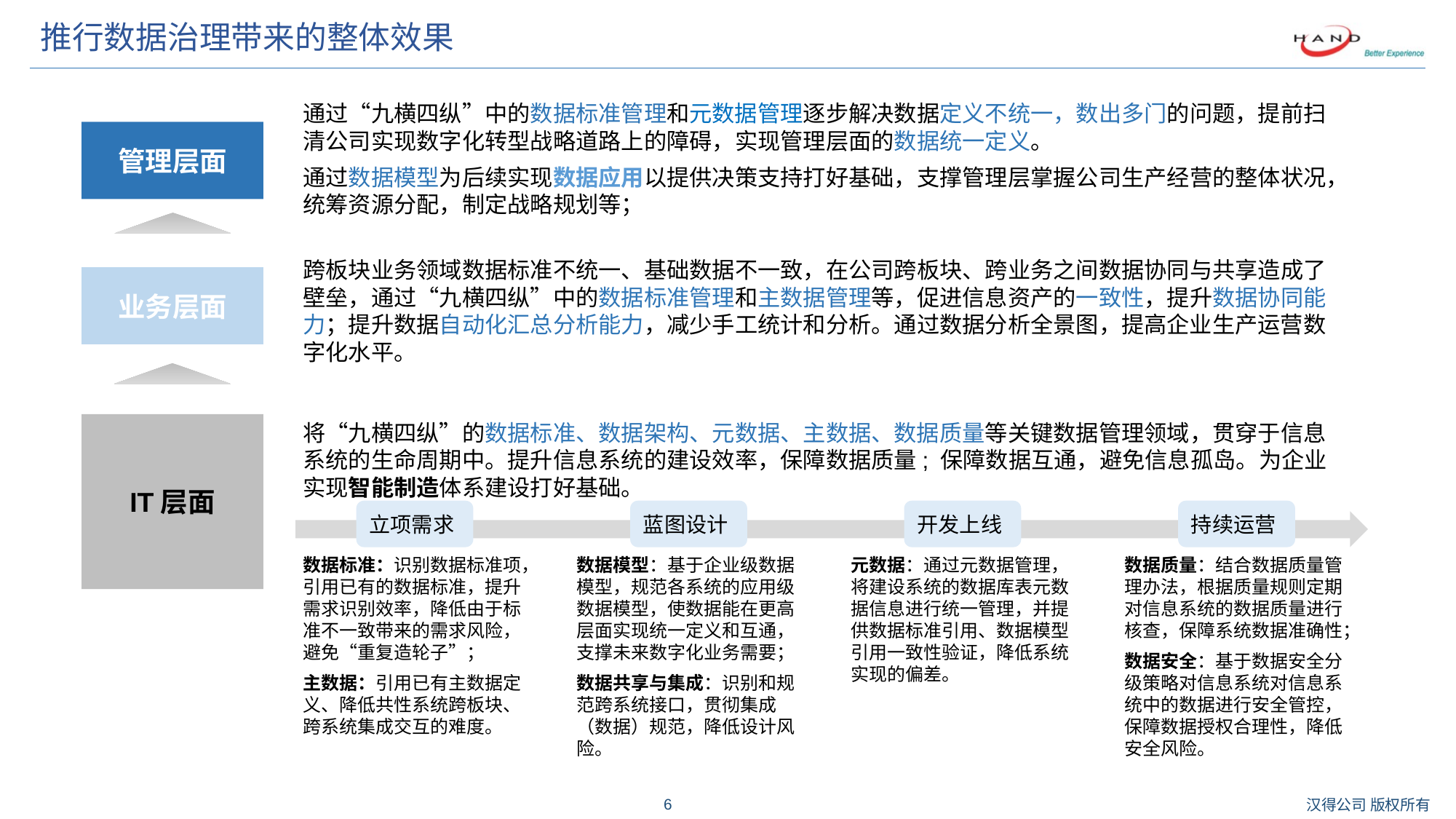

# 推行数据治理带来的整体效果
通过“九横四纵”中的数据标准管理和元数据管理逐步解决数据定义不统一，数出多门的问题，提前扫清公司实现数字化转型战略道路上的障碍，实现管理层面的数据统一定义。
通过数据模型为后续实现数据应用以提供决策支持打好基础，支撑管理层掌握公司生产经营的整体状况，统筹资源分配，制定战略规划等；
管理层面

跨板块业务领域数据标准不统一、基础数据不一致，在公司跨板块、跨业务之间数据协同与共享造成了壁垒，通过“九横四纵”中的数据标准管理和主数据管理等，促进信息资产的一致性，提升数据协同能力；提升数据自动化汇总分析能力，减少手工统计和分析。通过数据分析全景图，提高企业生产运营数字化水平。
业务层面

将“九横四纵”的数据标准、数据架构、元数据、主数据、数据质量等关键数据管理领域，贯穿于信息系统的生命周期中。提升信息系统的建设效率，保障数据质量; 保障数据互通，避免信息孤岛。为企业实现智能制造体系建设打好基础。
IT层面
立项需求
蓝图设计
开发上线
持续运营

数据标准：识别数据标准项，引用已有的数据标准，提升需求识别效率，降低由于标准不一致带来的需求风险，避免“重复造轮子”；
主数据：引用已有主数据定义、降低共性系统跨板块、跨系统集成交互的难度。
数据模型：基于企业级数据模型，规范各系统的应用级数据模型，使数据能在更高层面实现统一定义和互通，支撑未来数字化业务需要；
数据共享与集成：识别和规范跨系统接口，贯彻集成（数据）规范，降低设计风险。
元数据：通过元数据管理，将建设系统的数据库表元数据信息进行统一管理，并提供数据标准引用、数据模型引用一致性验证，降低系统实现的偏差。
数据质量：结合数据质量管理办法，根据质量规则定期对信息系统的数据质量进行核查，保障系统数据准确性；
数据安全：基于数据安全分级策略对信息系统对信息系统中的数据进行安全管控，保障数据授权合理性，降低安全风险。